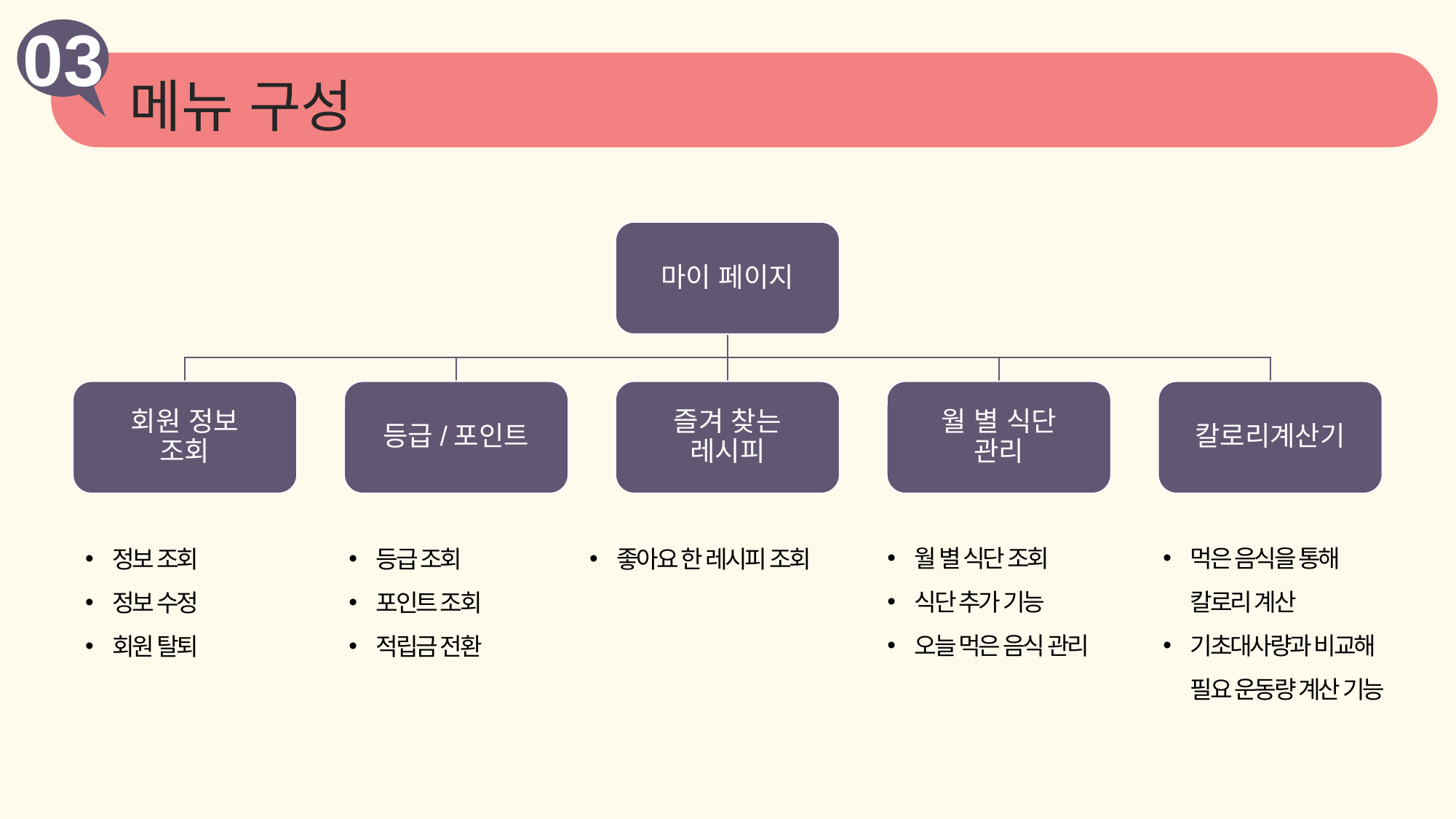

03

설계 주요 기능

마이 페이지
회원 정보
조회
등급/포인트
즐겨 찾는
레시피
월 별 식단
관리
칼로리계산기
메뉴 구성
월 별 식단 조회
식단 추가 기능
오늘 먹은 음식 관리
먹은 음식을 통해
칼로리 계산
기초대사량과 비교해
필요 운동량 계산 기능
정보 조회
정보 수정
회원 탈퇴
등급 조회
포인트 조회
적립금 전환
좋아요 한 레시피 조회